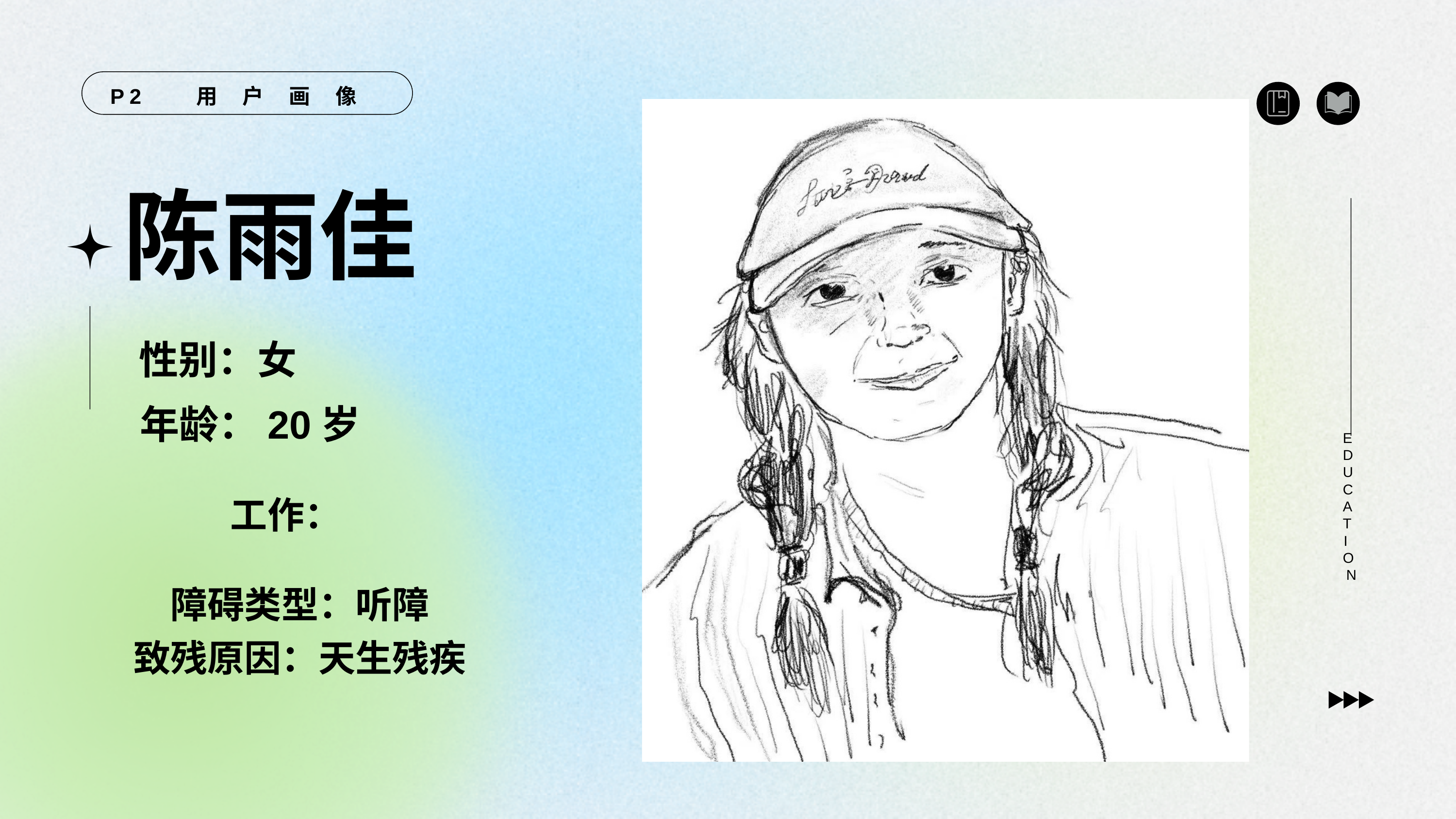

P2    用  户  画  像

陈雨佳

性别：女
年龄：20岁
EDUCATION
工作：
障碍类型：听障
致残原因：天生残疾